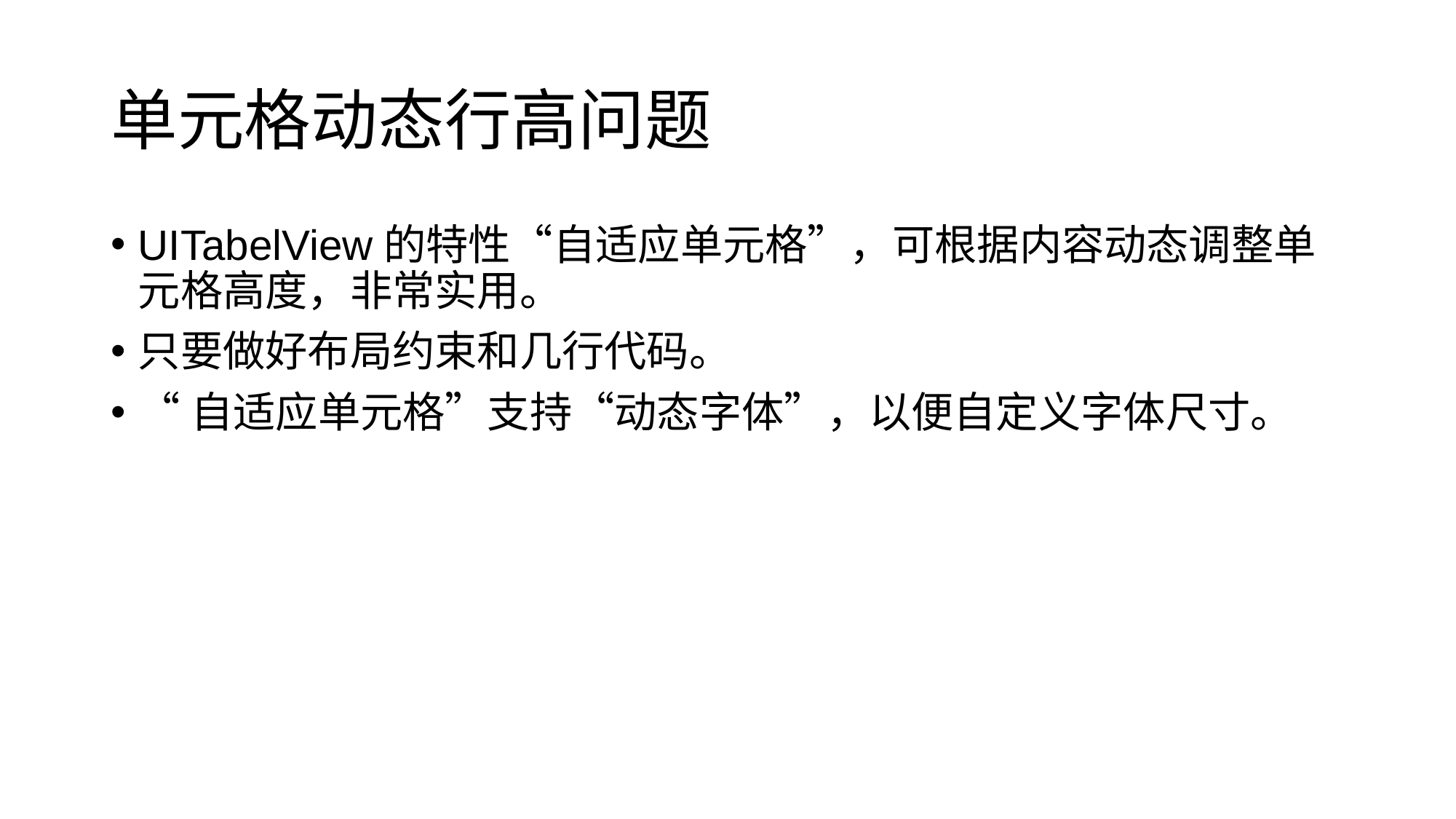

# 单元格动态行高问题
UITabelView的特性“自适应单元格”，可根据内容动态调整单元格高度，非常实用。
只要做好布局约束和几行代码。
“自适应单元格”支持“动态字体”，以便自定义字体尺寸。